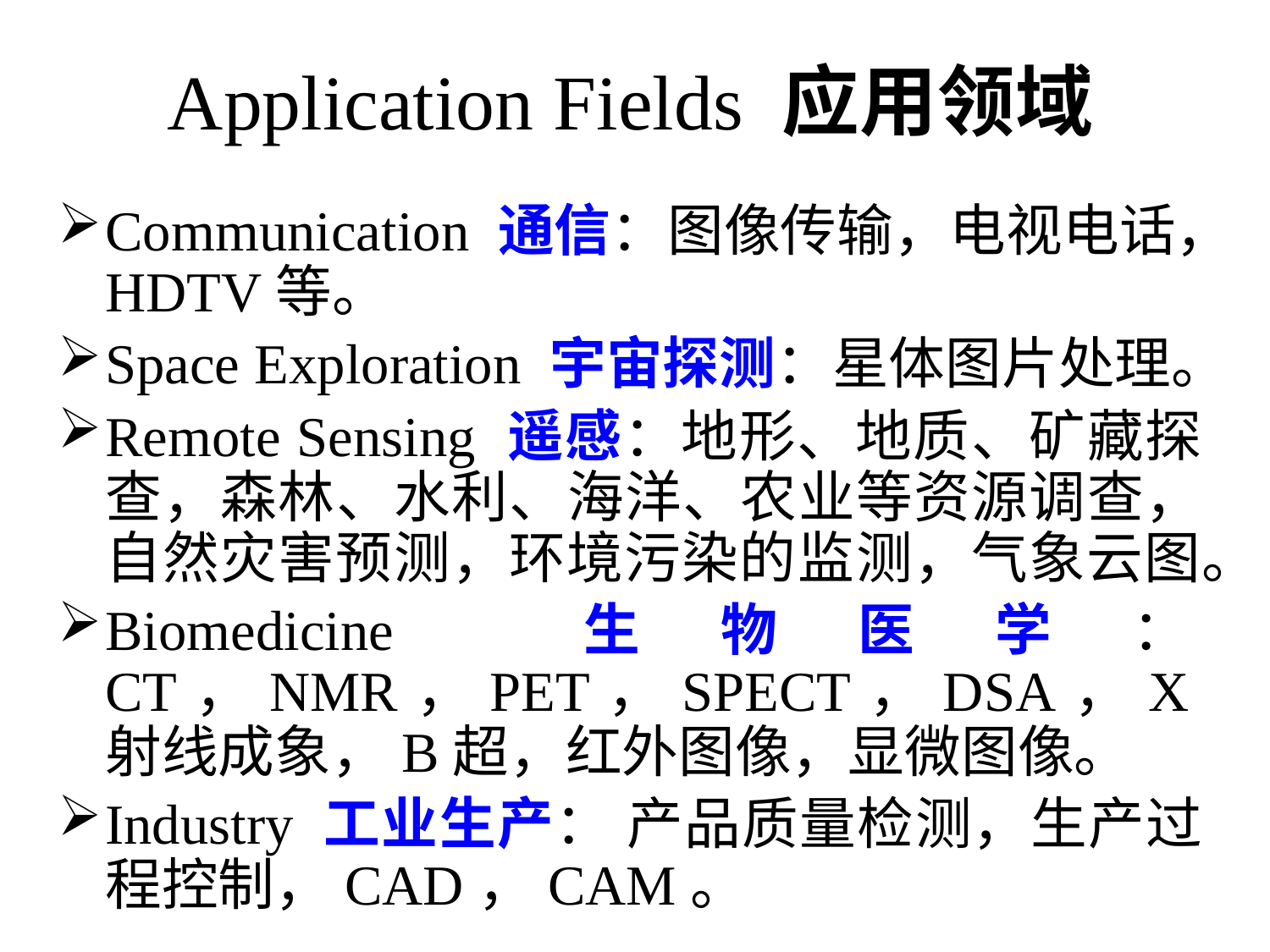

Application Fields 应用领域

Communication 通信：图像传输，电视电话，HDTV等。
Space Exploration 宇宙探测：星体图片处理。
Remote Sensing 遥感：地形、地质、矿藏探查，森林、水利、海洋、农业等资源调查，自然灾害预测，环境污染的监测，气象云图。
Biomedicine 生物医学：CT，NMR，PET，SPECT，DSA，X射线成象，B超，红外图像，显微图像。
Industry 工业生产： 产品质量检测，生产过程控制，CAD，CAM。